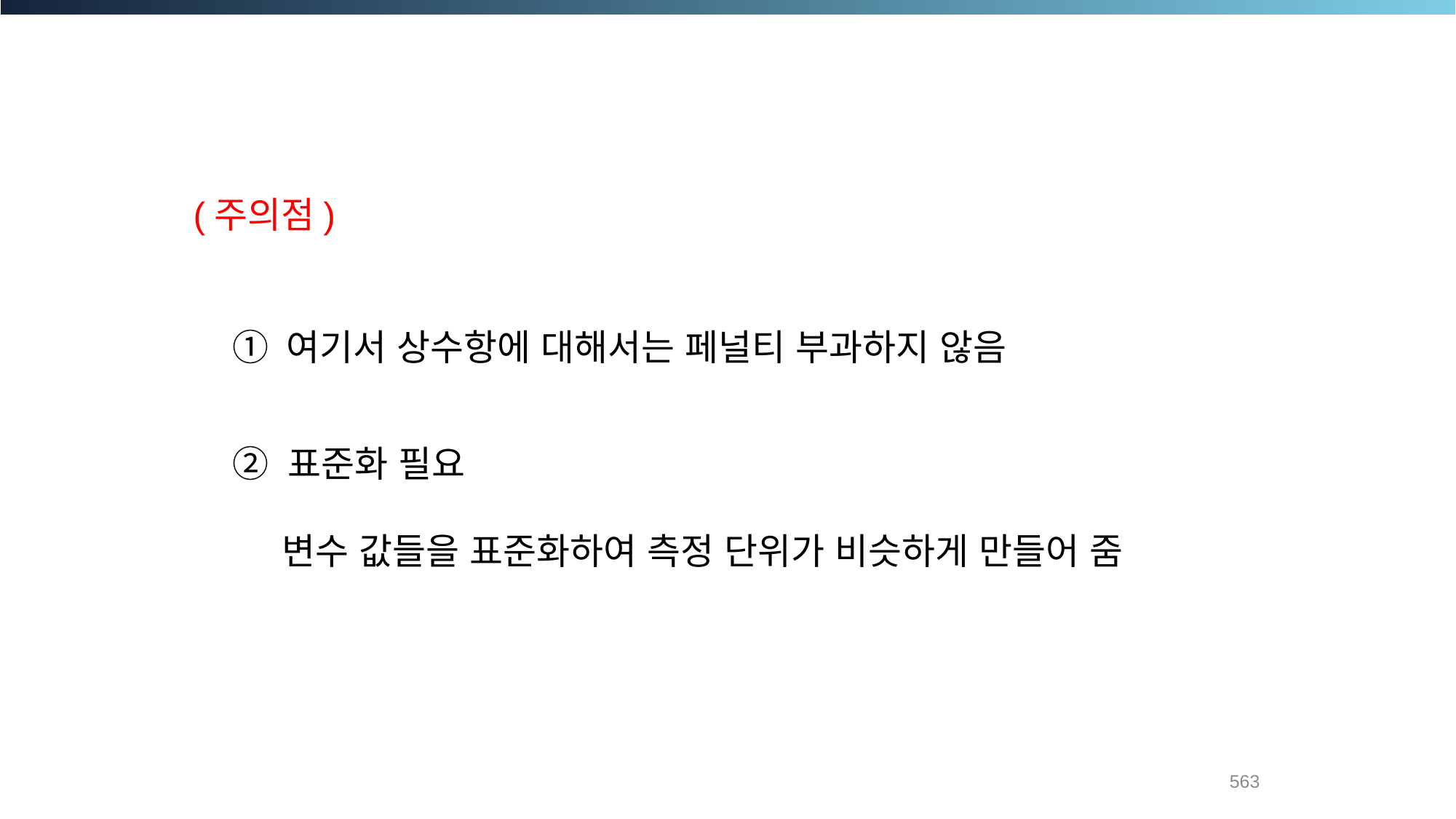

(주의점)
① 여기서 상수항에 대해서는 페널티 부과하지 않음

② 표준화 필요
    변수 값들을 표준화하여 측정 단위가 비슷하게 만들어 줌
563